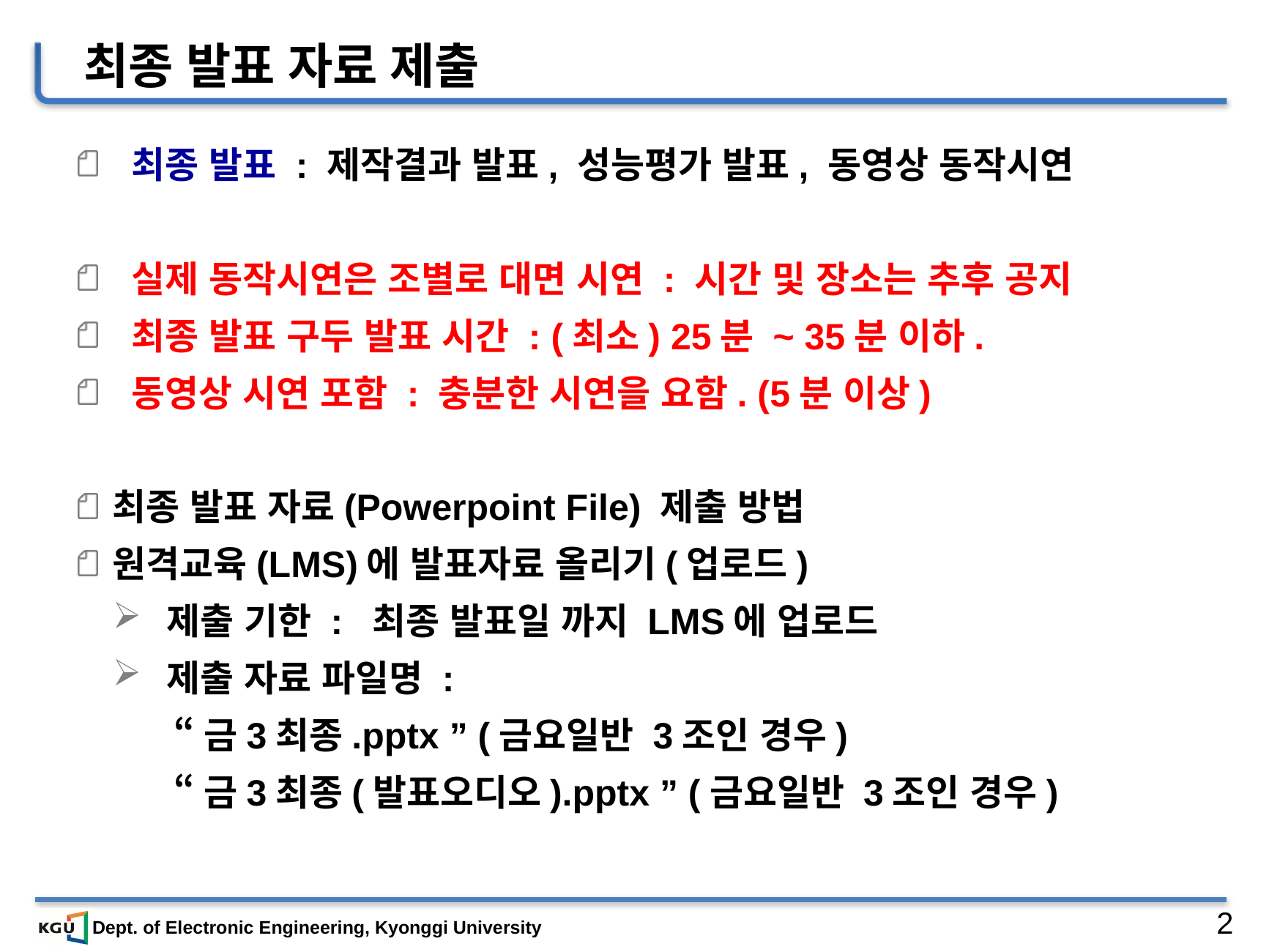

최종 발표 자료 제출
 최종 발표 : 제작결과 발표, 성능평가 발표, 동영상 동작시연

 실제 동작시연은 조별로 대면 시연 : 시간 및 장소는 추후 공지
 최종 발표 구두 발표 시간 : (최소) 25분 ~ 35분 이하.
 동영상 시연 포함 : 충분한 시연을 요함. (5분 이상)

최종 발표 자료(Powerpoint File) 제출 방법
원격교육(LMS)에 발표자료 올리기(업로드)
 제출 기한 :  최종 발표일 까지 LMS에 업로드
 제출 자료 파일명 :
      “금3최종.pptx ” (금요일반 3조인 경우)
      “금3최종(발표오디오).pptx ” (금요일반 3조인 경우)